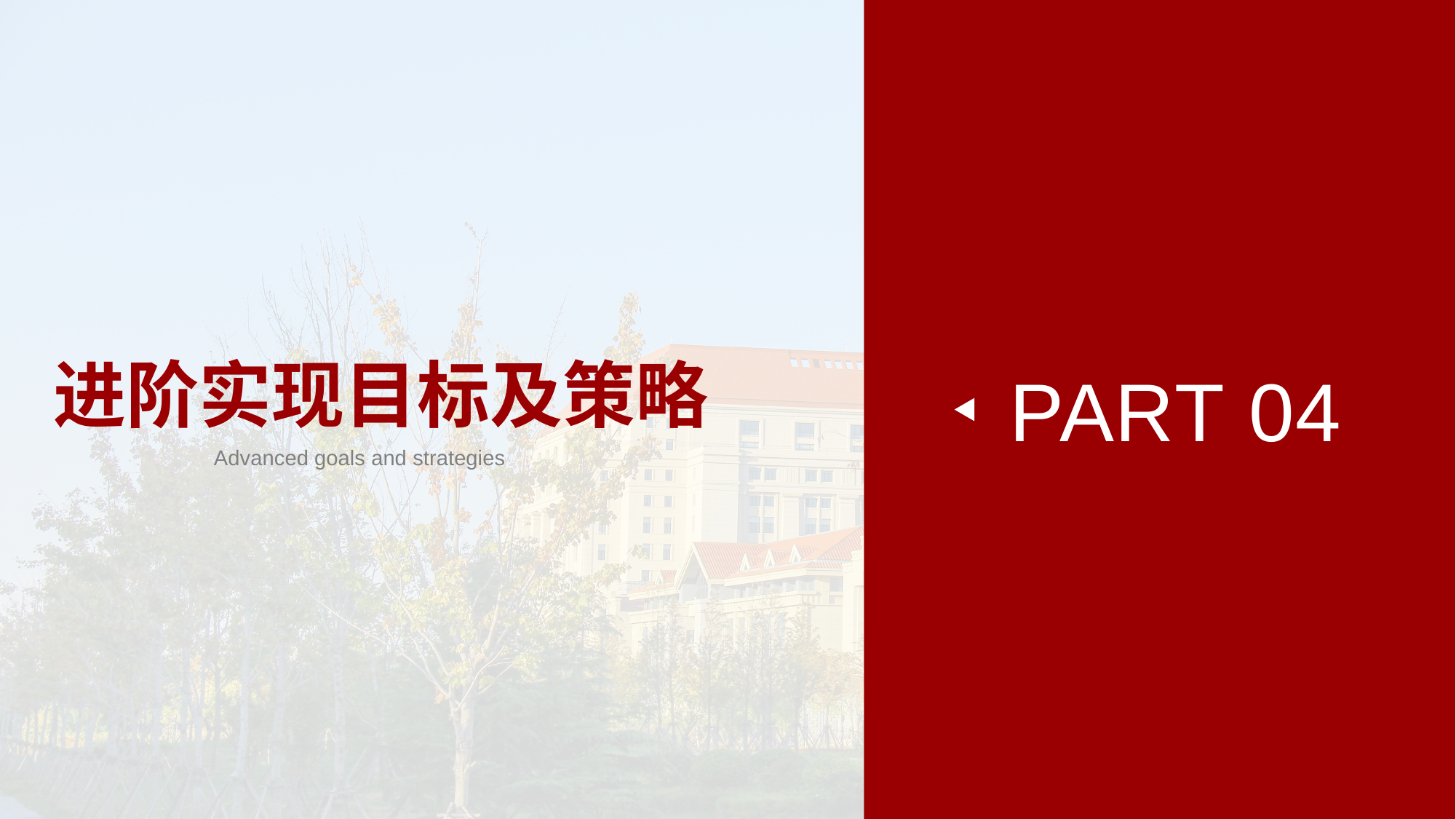

进阶实现目标及策略
Advanced goals and strategies
 PART 04